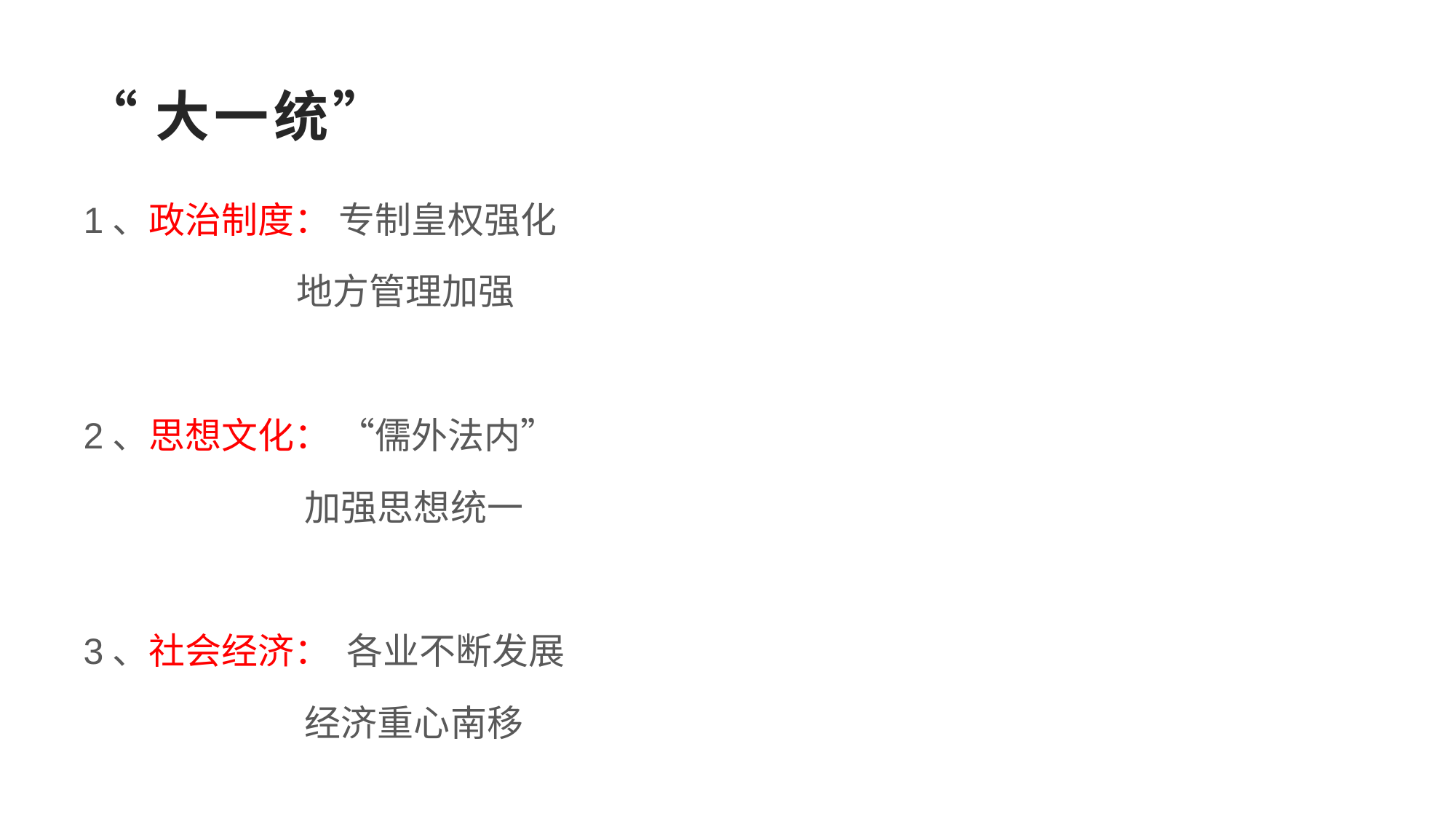

# “大一统”
1、政治制度： 专制皇权强化
                         地方管理加强

2、思想文化： “儒外法内”
                          加强思想统一

3、社会经济：  各业不断发展
                          经济重心南移